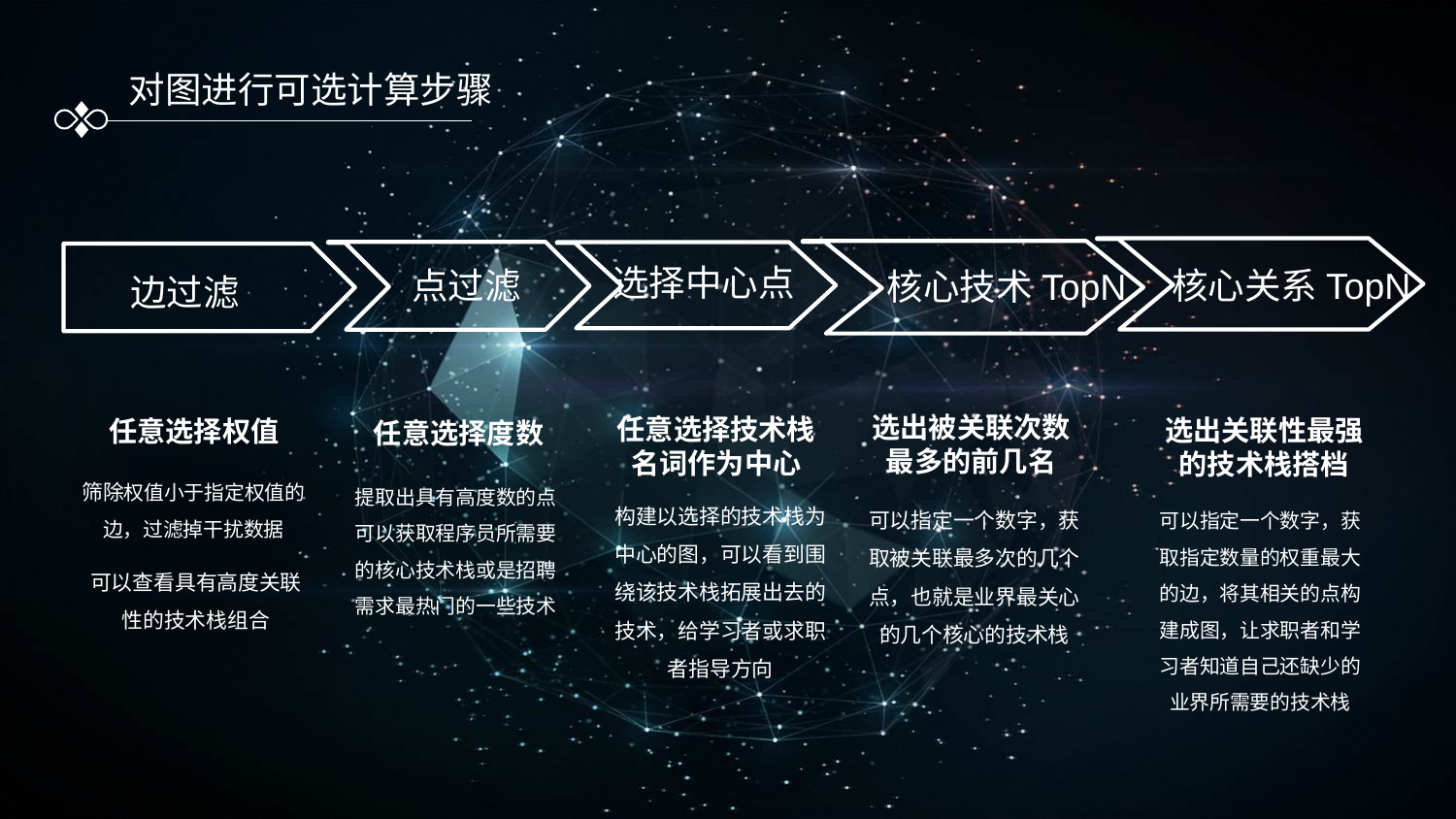

对图进行可选计算步骤

核心关系TopN

核心技术TopN

点过滤

选择中心点

边过滤
选出被关联次数最多的前几名
可以指定一个数字，获取被关联最多次的几个点，也就是业界最关心的几个核心的技术栈
任意选择技术栈名词作为中心
构建以选择的技术栈为中心的图，可以看到围绕该技术栈拓展出去的技术，给学习者或求职者指导方向
选出关联性最强的技术栈搭档
可以指定一个数字，获取指定数量的权重最大的边，将其相关的点构建成图，让求职者和学习者知道自己还缺少的业界所需要的技术栈
任意选择权值
筛除权值小于指定权值的边，过滤掉干扰数据
任意选择度数
提取出具有高度数的点可以获取程序员所需要的核心技术栈或是招聘需求最热门的一些技术
可以查看具有高度关联性的技术栈组合